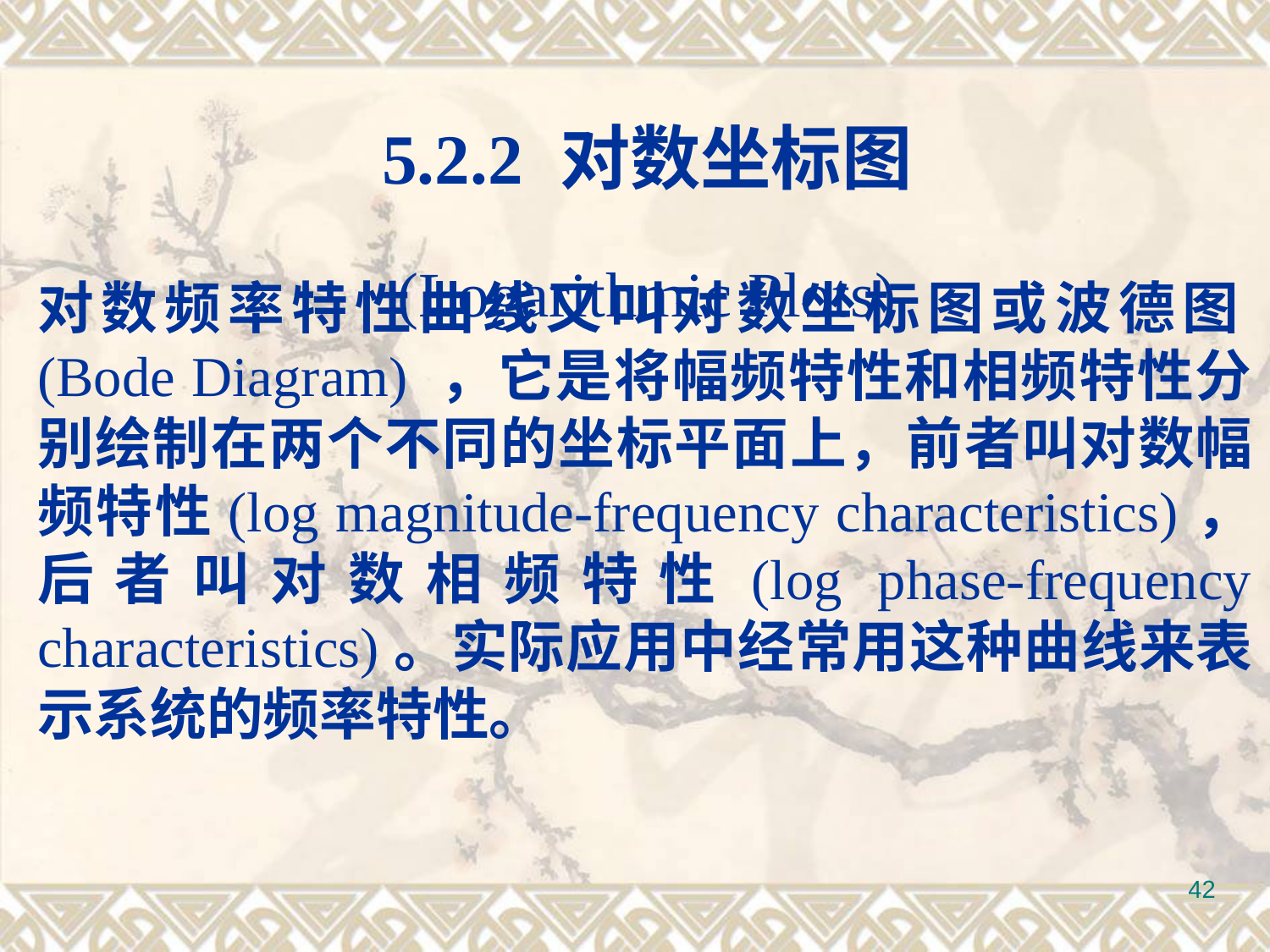

5.2.2 对数坐标图
(Logarithmic Plots)
对数频率特性曲线又叫对数坐标图或波德图(Bode Diagram) ，它是将幅频特性和相频特性分别绘制在两个不同的坐标平面上，前者叫对数幅频特性(log magnitude-frequency characteristics)，后者叫对数相频特性(log phase-frequency characteristics)。实际应用中经常用这种曲线来表示系统的频率特性。
42